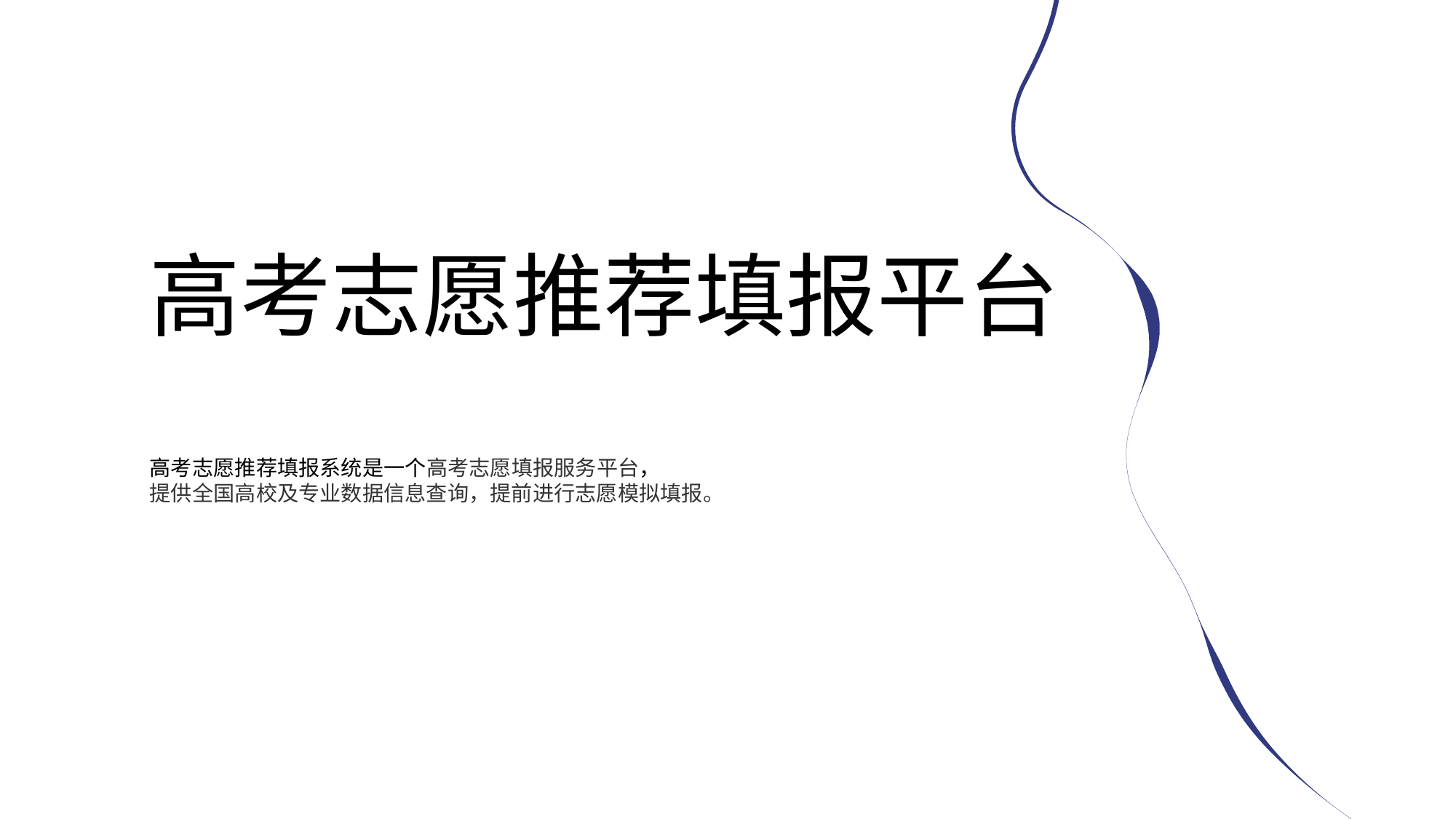

高考志愿推荐填报平台
高考志愿推荐填报系统是一个高考志愿填报服务平台，
提供全国高校及专业数据信息查询，提前进行志愿模拟填报。